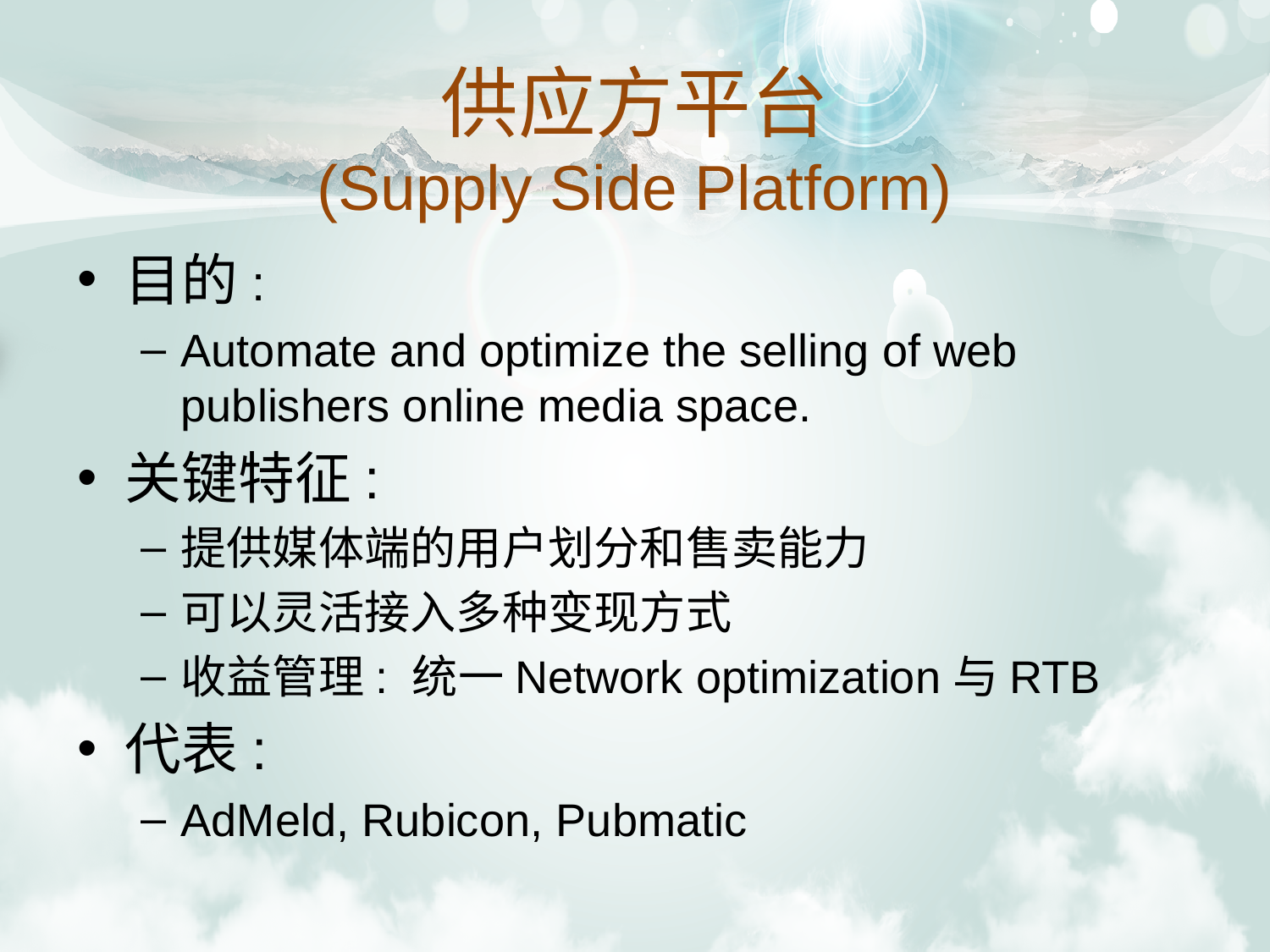

# 供应方平台 (Supply Side Platform)
目的:
Automate and optimize the selling of web publishers online media space.
关键特征:
提供媒体端的用户划分和售卖能力
可以灵活接入多种变现方式
收益管理: 统一Network optimization与RTB
代表:
AdMeld, Rubicon, Pubmatic